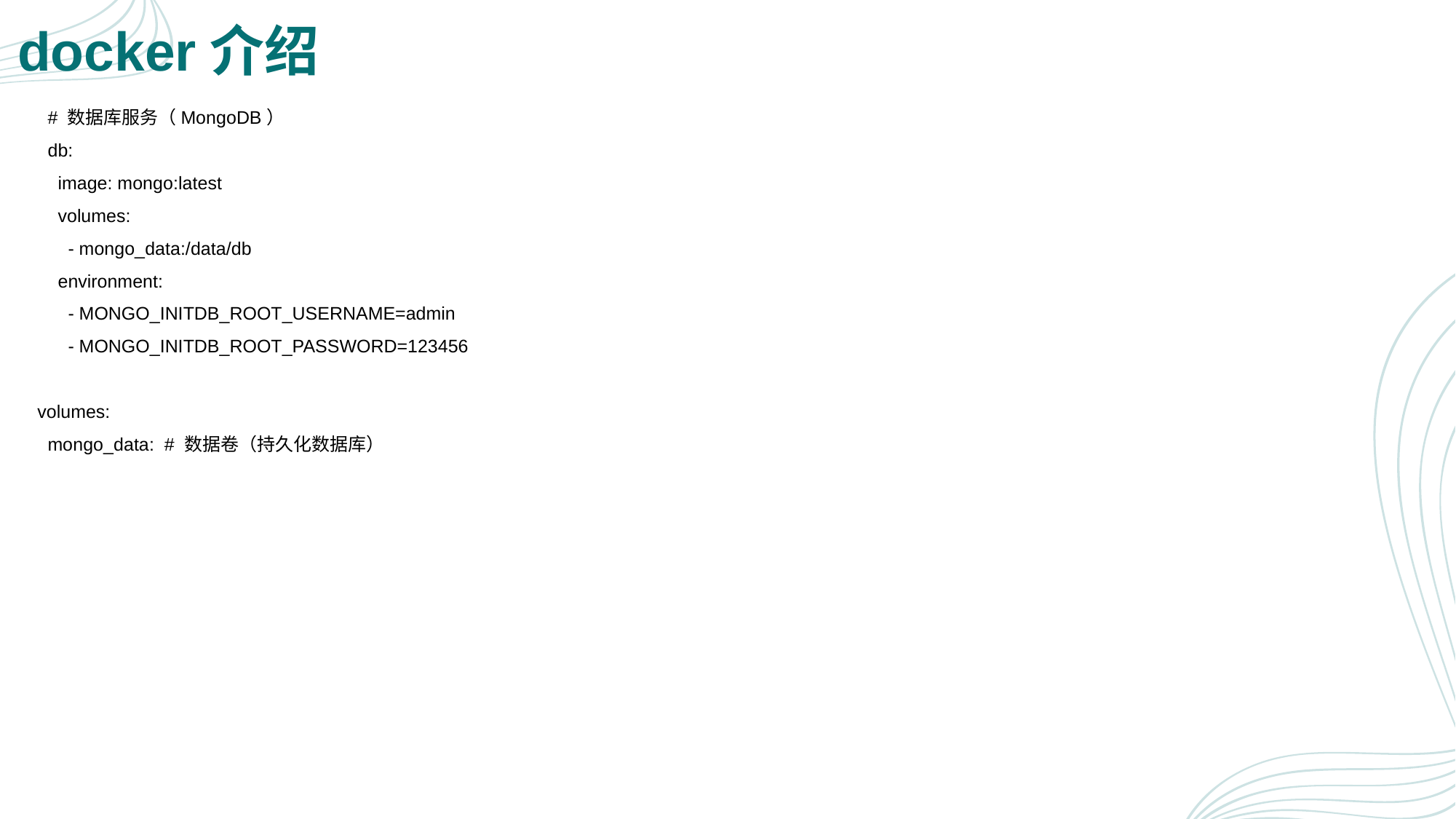

# docker介绍
  # 数据库服务（MongoDB）
  db:
    image: mongo:latest
    volumes:
      - mongo_data:/data/db
    environment:
      - MONGO_INITDB_ROOT_USERNAME=admin
      - MONGO_INITDB_ROOT_PASSWORD=123456

volumes:
  mongo_data:  # 数据卷（持久化数据库）